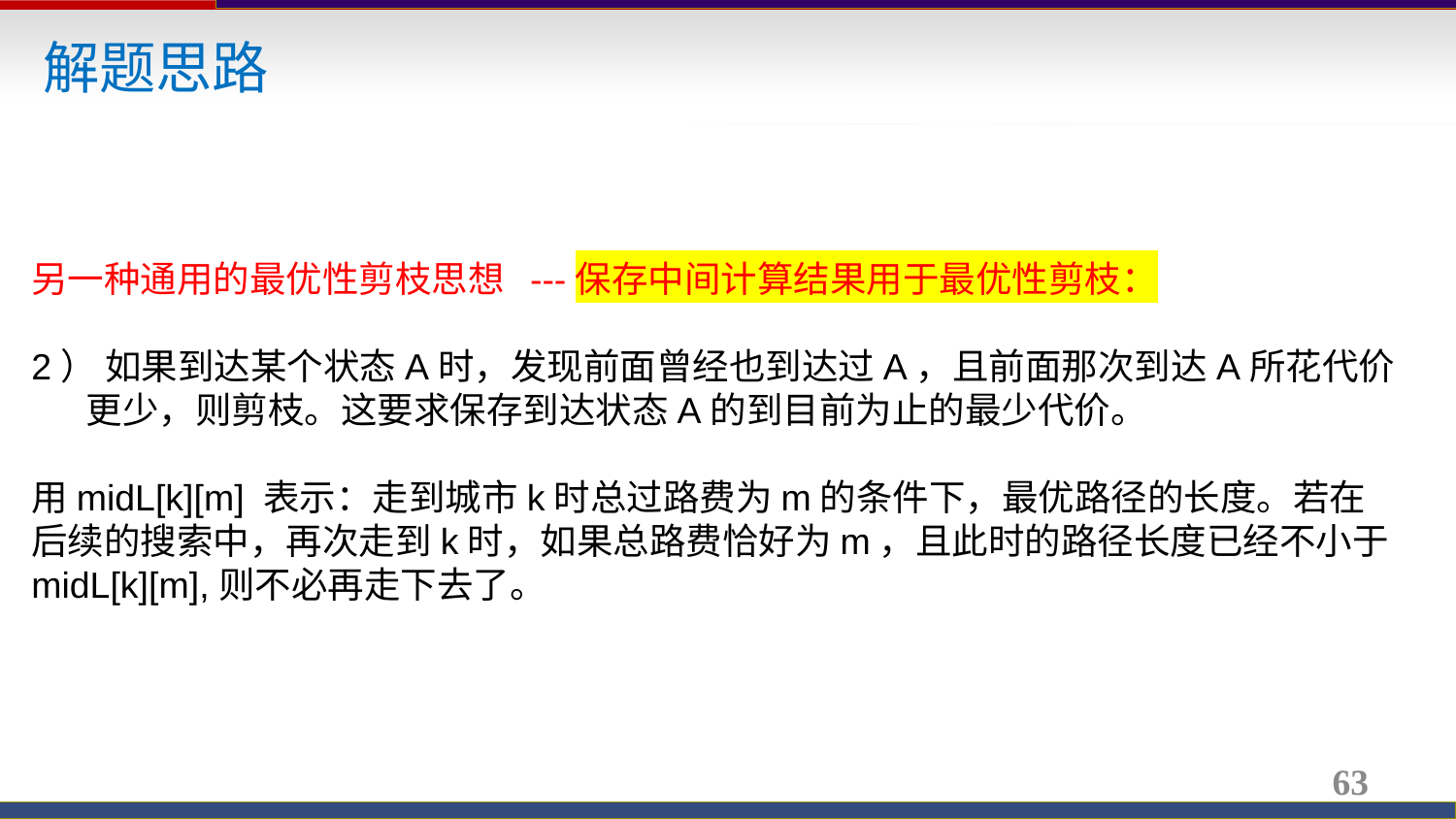

解题思路
另一种通用的最优性剪枝思想  ---保存中间计算结果用于最优性剪枝：

2） 如果到达某个状态A时，发现前面曾经也到达过A，且前面那次到达A所花代价更少，则剪枝。这要求保存到达状态A的到目前为止的最少代价。

用midL[k][m] 表示：走到城市k时总过路费为m的条件下，最优路径的长度。若在后续的搜索中，再次走到k时，如果总路费恰好为m，且此时的路径长度已经不小于  midL[k][m],则不必再走下去了。